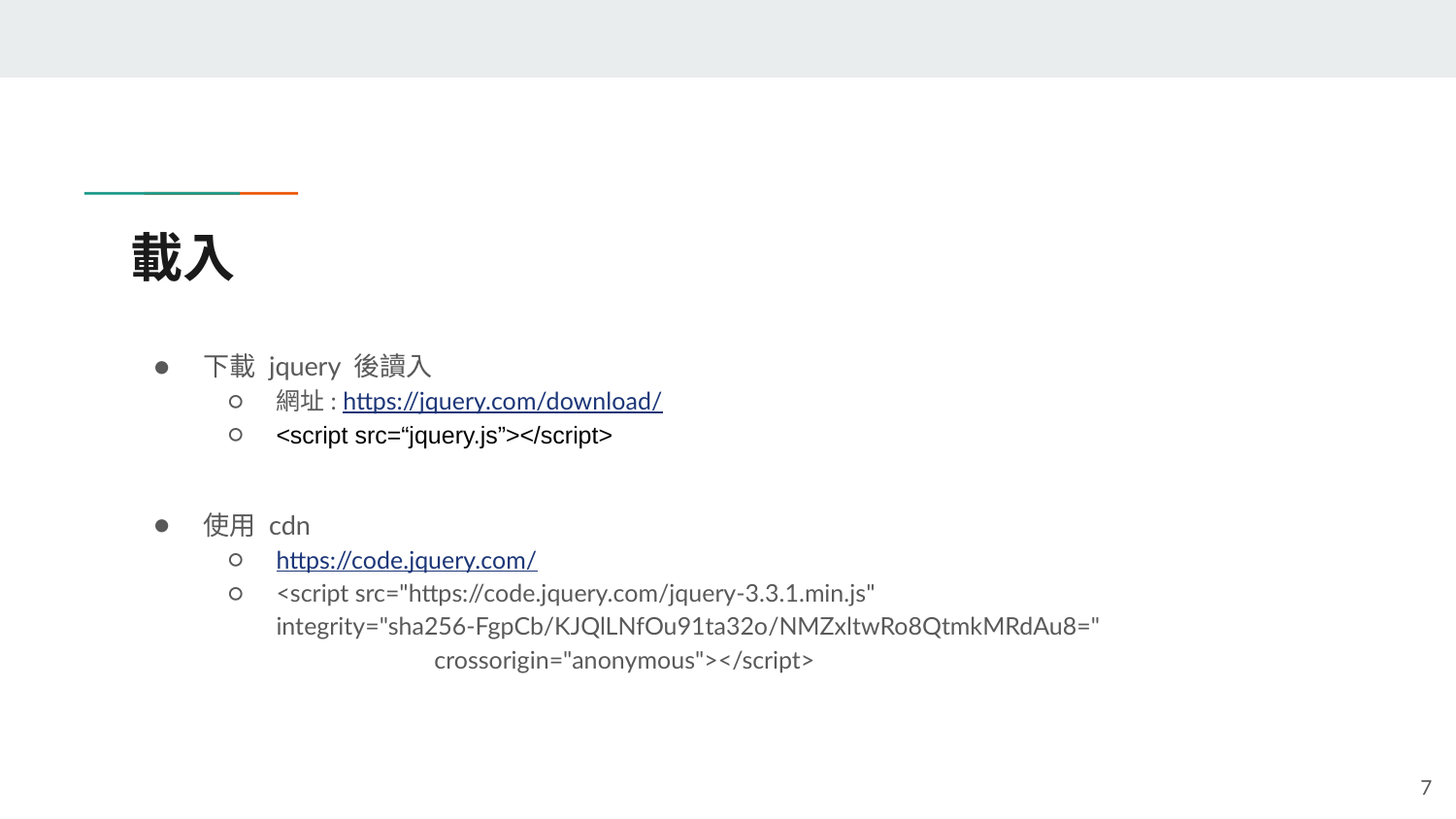

# 載入
下載 jquery 後讀入
網址: https://jquery.com/download/
<script src=“jquery.js”></script>

使用 cdn
https://code.jquery.com/
<script src="https://code.jquery.com/jquery-3.3.1.min.js" 			  integrity="sha256-FgpCb/KJQlLNfOu91ta32o/NMZxltwRo8QtmkMRdAu8=" 			  crossorigin="anonymous"></script>
7